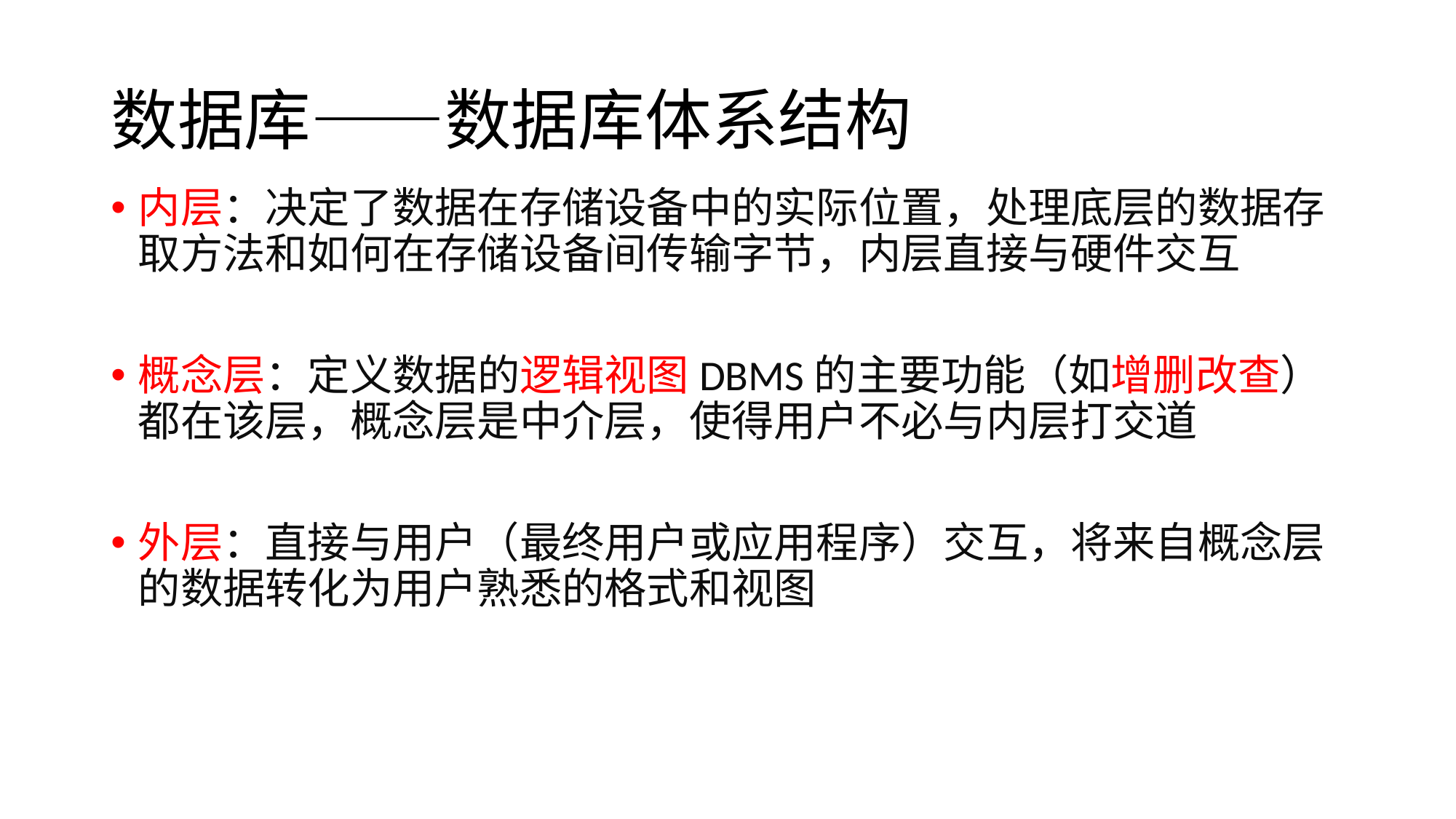

# 数据库——数据库体系结构
内层：决定了数据在存储设备中的实际位置，处理底层的数据存取方法和如何在存储设备间传输字节，内层直接与硬件交互

概念层：定义数据的逻辑视图DBMS的主要功能（如增删改查）都在该层，概念层是中介层，使得用户不必与内层打交道

外层：直接与用户（最终用户或应用程序）交互，将来自概念层的数据转化为用户熟悉的格式和视图